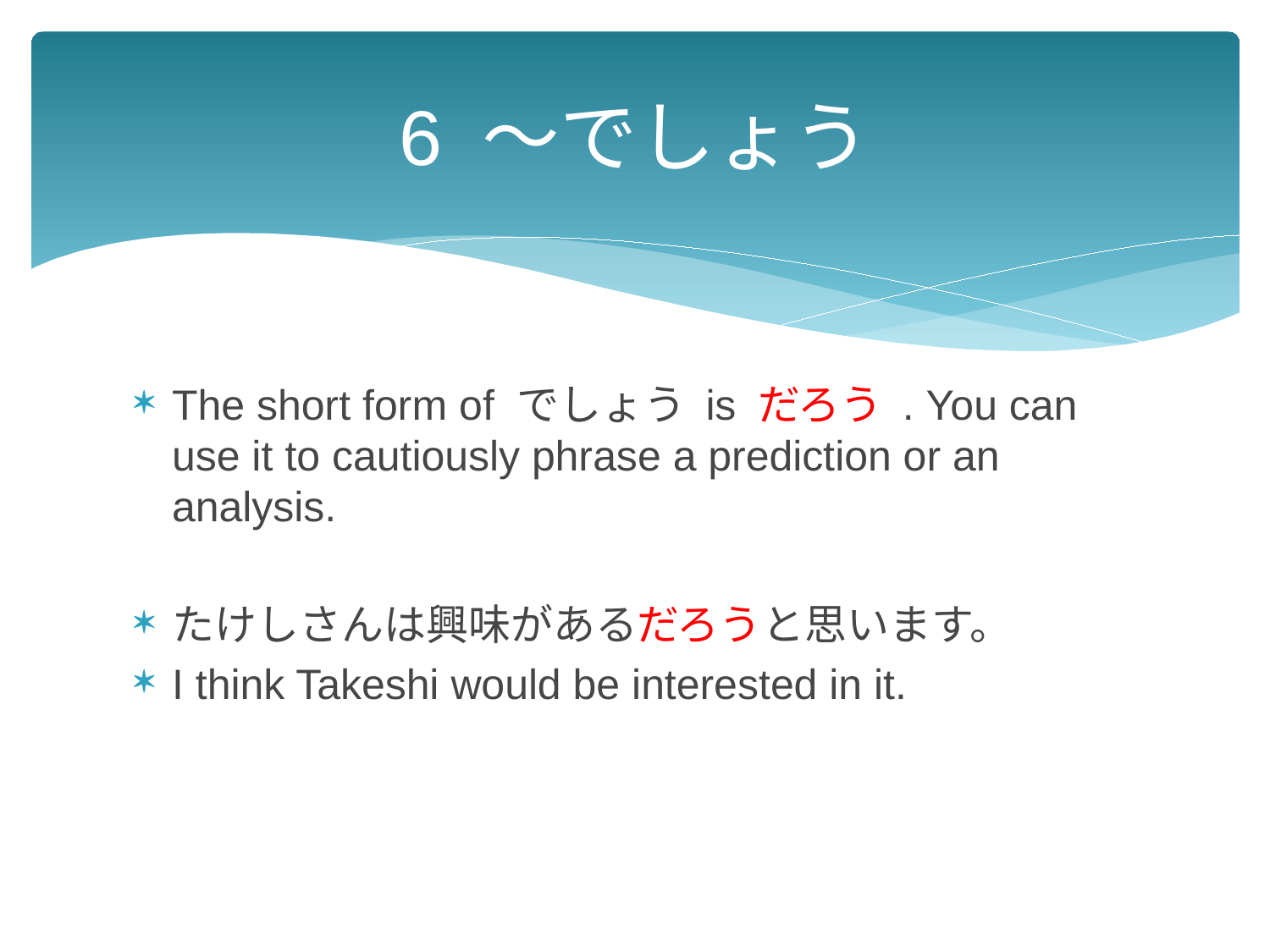

# 6 ～でしょう
The short form of でしょう is だろう . You can use it to cautiously phrase a prediction or an analysis.

たけしさんは興味があるだろうと思います。
I think Takeshi would be interested in it.